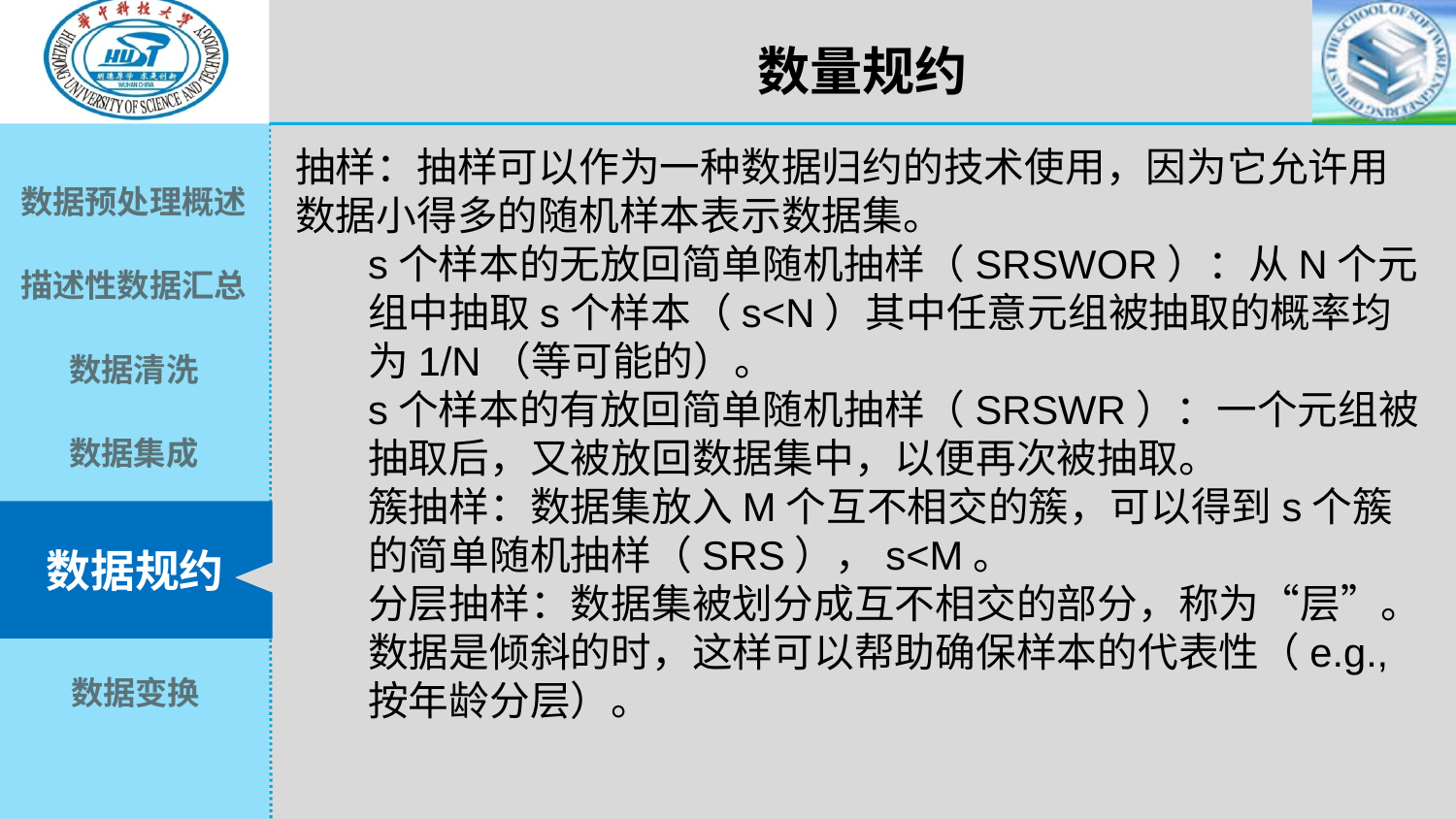

数量规约
抽样：抽样可以作为一种数据归约的技术使用，因为它允许用数据小得多的随机样本表示数据集。
s个样本的无放回简单随机抽样（SRSWOR）：从N个元组中抽取s个样本（s<N）其中任意元组被抽取的概率均为1/N（等可能的）。
s个样本的有放回简单随机抽样（SRSWR）：一个元组被抽取后，又被放回数据集中，以便再次被抽取。
簇抽样：数据集放入M个互不相交的簇，可以得到s个簇的简单随机抽样（SRS），s<M。
分层抽样：数据集被划分成互不相交的部分，称为“层”。数据是倾斜的时，这样可以帮助确保样本的代表性（e.g., 按年龄分层）。